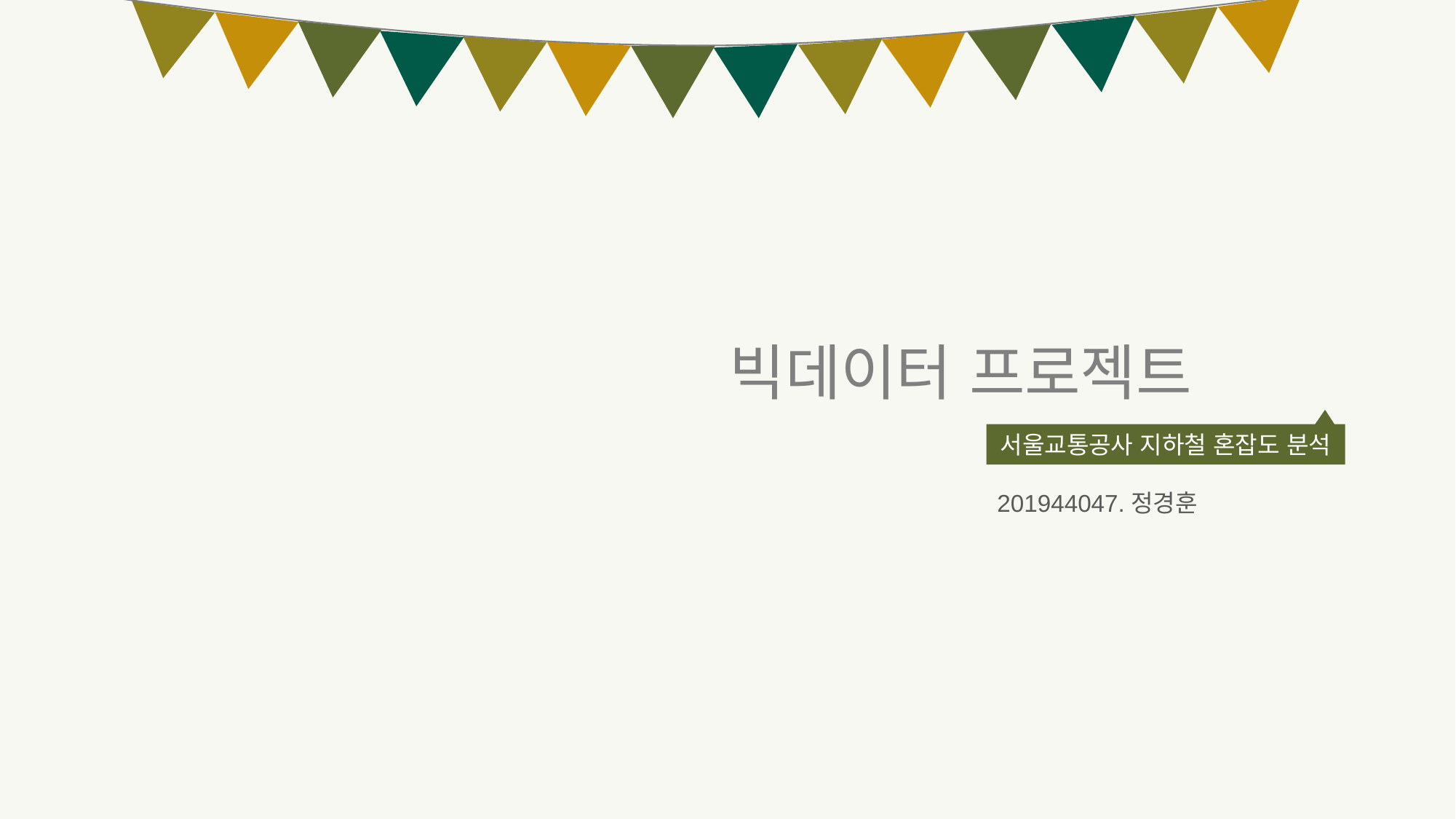

빅데이터 프로젝트

서울교통공사 지하철 혼잡도 분석

201944047.정경훈